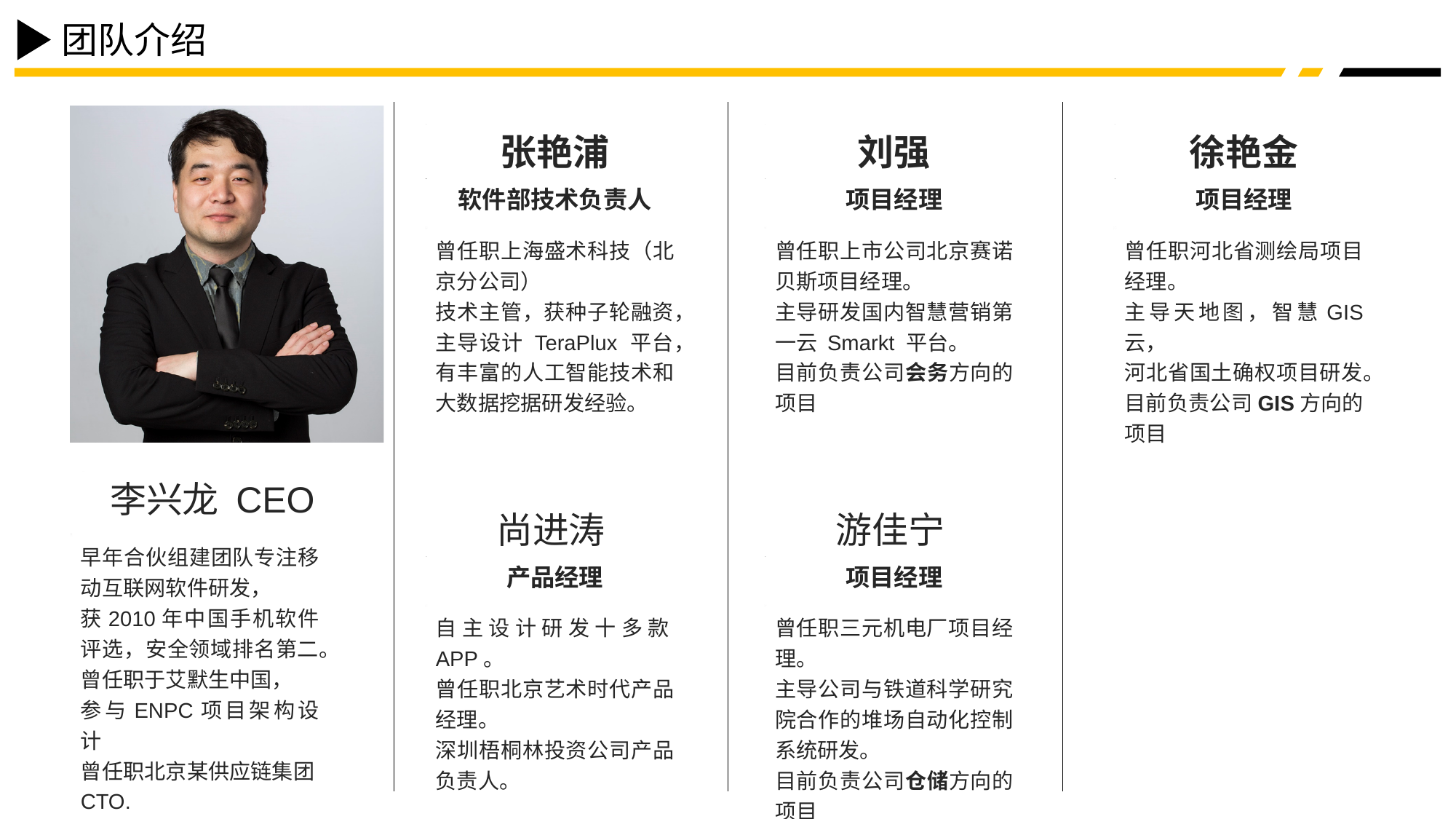

团队介绍

张艳浦
刘强
徐艳金
软件部技术负责人
项目经理
项目经理
曾任职上海盛术科技（北京分公司）
技术主管，获种子轮融资，
主导设计 TeraPlux 平台，
有丰富的人工智能技术和大数据挖据研发经验。
曾任职上市公司北京赛诺贝斯项目经理。
主导研发国内智慧营销第一云 Smarkt 平台。
目前负责公司会务方向的项目
曾任职河北省测绘局项目经理。
主导天地图，智慧GIS 云，
河北省国土确权项目研发。
目前负责公司GIS方向的项目

李兴龙 CEO
尚进涛
游佳宁
早年合伙组建团队专注移动互联网软件研发，
获2010年中国手机软件评选，安全领域排名第二。
曾任职于艾默生中国，
参与ENPC项目架构设计
曾任职北京某供应链集团CTO.
产品经理
项目经理
自主设计研发十多款APP。
曾任职北京艺术时代产品经理。
深圳梧桐林投资公司产品负责人。
曾任职三元机电厂项目经理。
主导公司与铁道科学研究院合作的堆场自动化控制系统研发。
目前负责公司仓储方向的项目